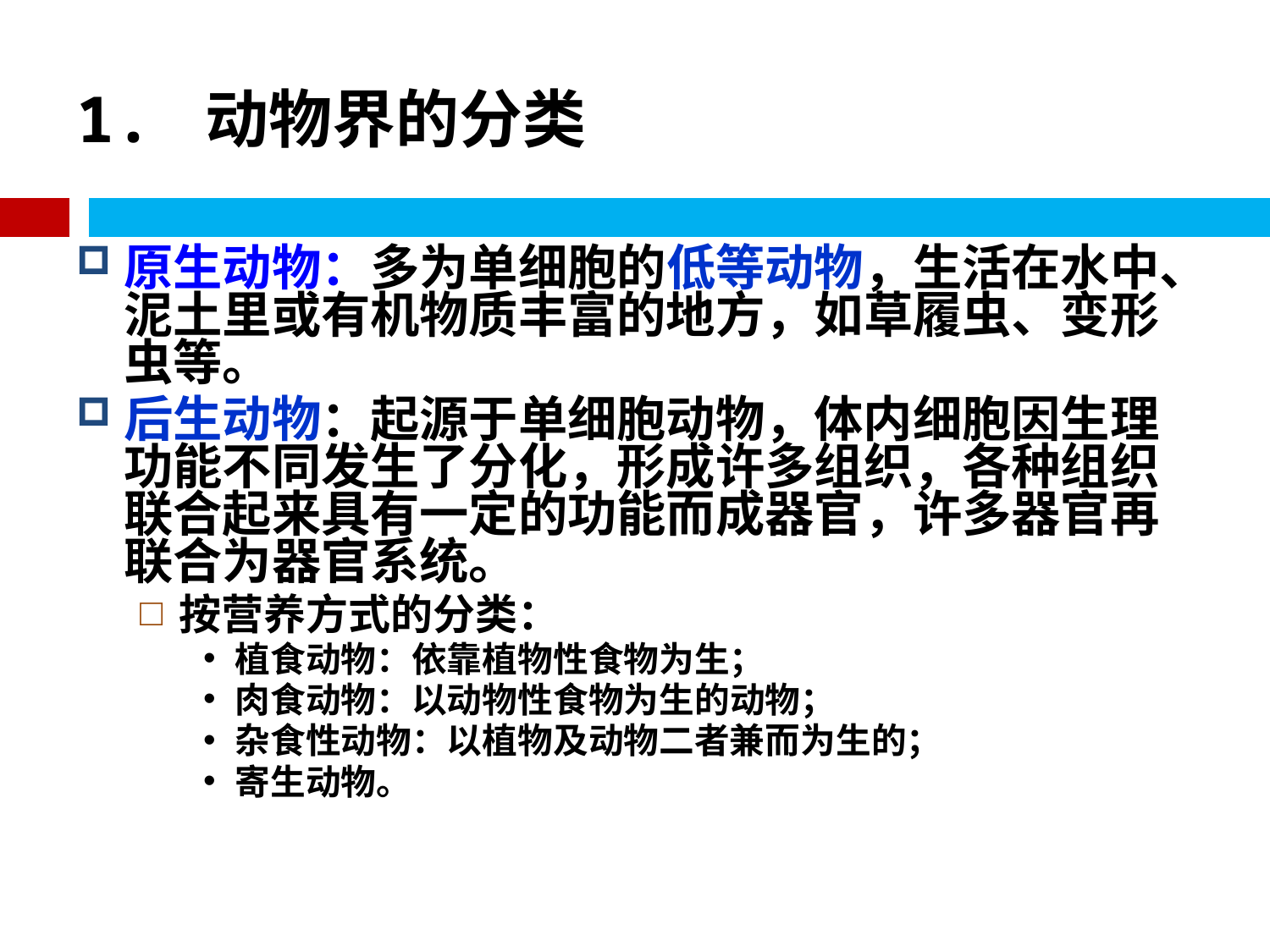

# 1. 动物界的分类
原生动物：多为单细胞的低等动物，生活在水中、泥土里或有机物质丰富的地方，如草履虫、变形虫等。
后生动物：起源于单细胞动物，体内细胞因生理功能不同发生了分化，形成许多组织，各种组织联合起来具有一定的功能而成器官，许多器官再联合为器官系统。
按营养方式的分类：
植食动物：依靠植物性食物为生；
肉食动物：以动物性食物为生的动物；
杂食性动物：以植物及动物二者兼而为生的；
寄生动物。